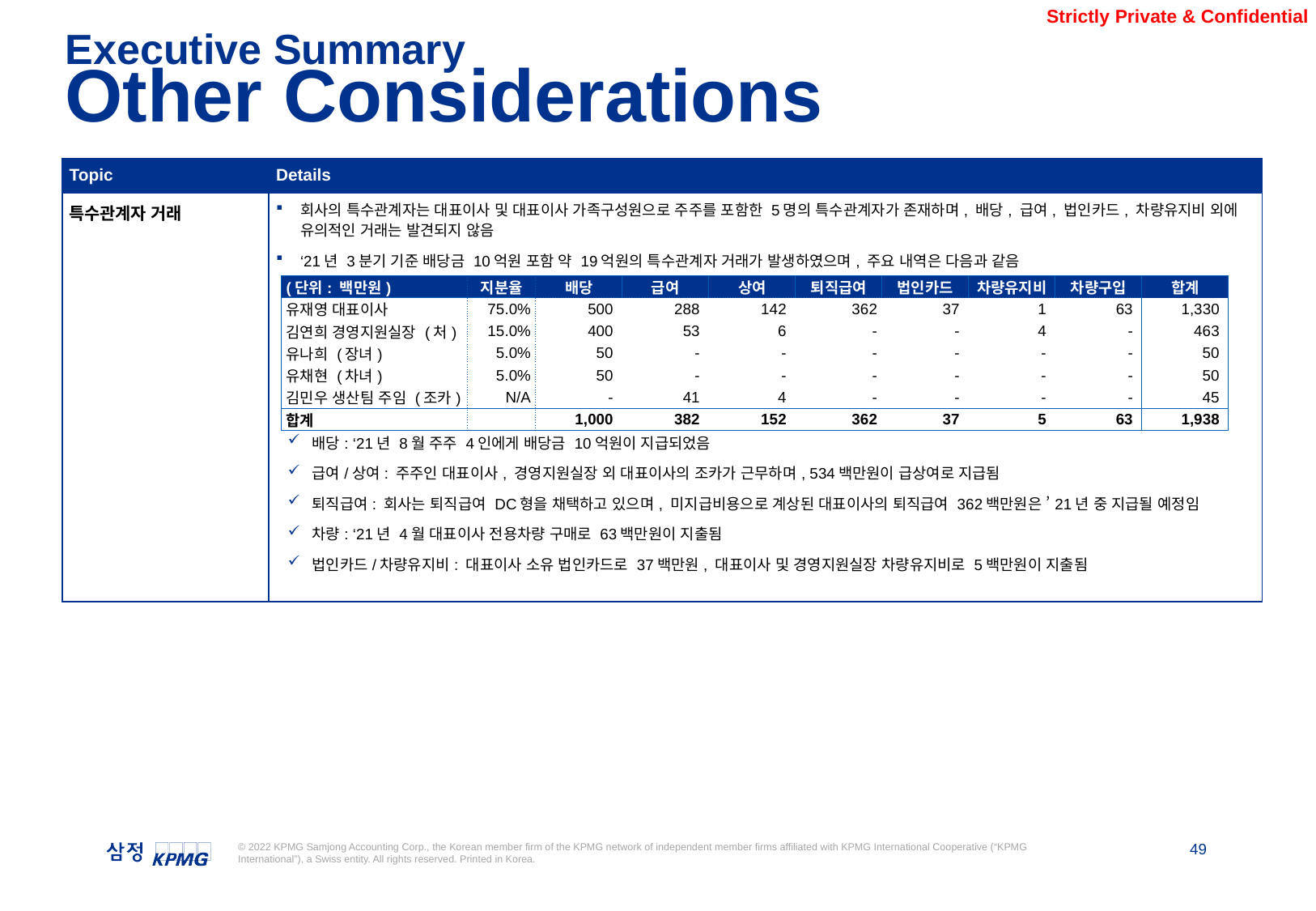

Executive Summary
Other Considerations
| Topic | Details |
| --- | --- |
| 특수관계자 거래 | 회사의 특수관계자는 대표이사 및 대표이사 가족구성원으로 주주를 포함한 5명의 특수관계자가 존재하며, 배당, 급여, 법인카드, 차량유지비 외에 유의적인 거래는 발견되지 않음 ‘21년 3분기 기준 배당금 10억원 포함 약 19억원의 특수관계자 거래가 발생하였으며, 주요 내역은 다음과 같음 배당: ‘21년 8월 주주 4인에게 배당금 10억원이 지급되었음 급여/상여: 주주인 대표이사, 경영지원실장 외 대표이사의 조카가 근무하며, 534백만원이 급상여로 지급됨 퇴직급여: 회사는 퇴직급여 DC형을 채택하고 있으며, 미지급비용으로 계상된 대표이사의 퇴직급여 362백만원은 ’21년 중 지급될 예정임 차량: ‘21년 4월 대표이사 전용차량 구매로 63백만원이 지출됨 법인카드/차량유지비: 대표이사 소유 법인카드로 37백만원, 대표이사 및 경영지원실장 차량유지비로 5백만원이 지출됨 |
| (단위: 백만원) | 지분율 | 배당 | 급여 | 상여 | 퇴직급여 | 법인카드 | 차량유지비 | 차량구입 | 합계 |
| --- | --- | --- | --- | --- | --- | --- | --- | --- | --- |
| 유재영 대표이사 | 75.0% | 500 | 288 | 142 | 362 | 37 | 1 | 63 | 1,330 |
| 김연희 경영지원실장 (처) | 15.0% | 400 | 53 | 6 | - | - | 4 | - | 463 |
| 유나희 (장녀) | 5.0% | 50 | - | - | - | - | - | - | 50 |
| 유채현 (차녀) | 5.0% | 50 | - | - | - | - | - | - | 50 |
| 김민우 생산팀 주임 (조카) | N/A | - | 41 | 4 | - | - | - | - | 45 |
| 합계 |  | 1,000 | 382 | 152 | 362 | 37 | 5 | 63 | 1,938 |